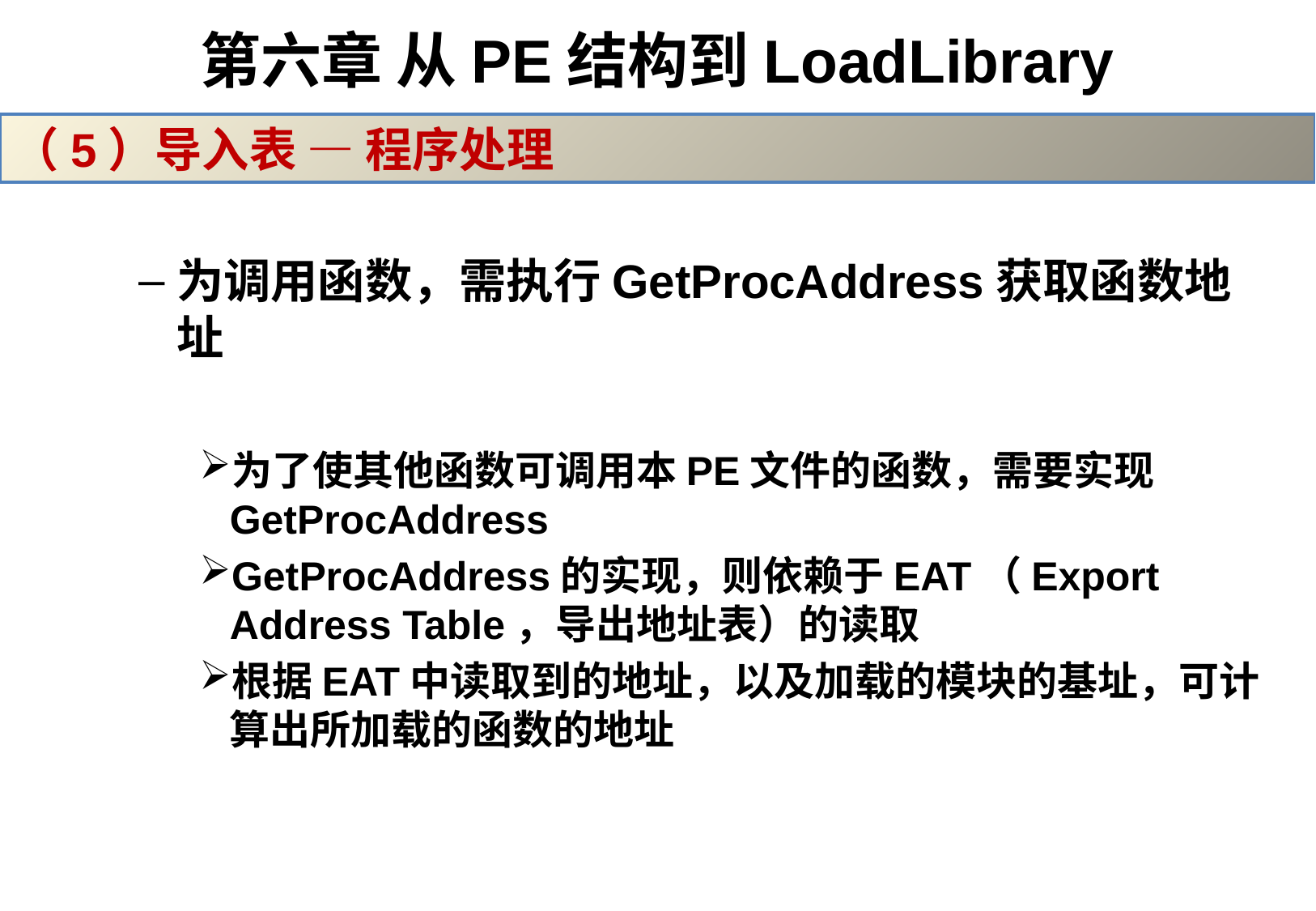

# 第六章 从PE结构到LoadLibrary
（5）导入表 — 程序处理
为调用函数，需执行GetProcAddress获取函数地址

为了使其他函数可调用本PE文件的函数，需要实现GetProcAddress
GetProcAddress的实现，则依赖于EAT（Export Address Table，导出地址表）的读取
根据EAT中读取到的地址，以及加载的模块的基址，可计算出所加载的函数的地址